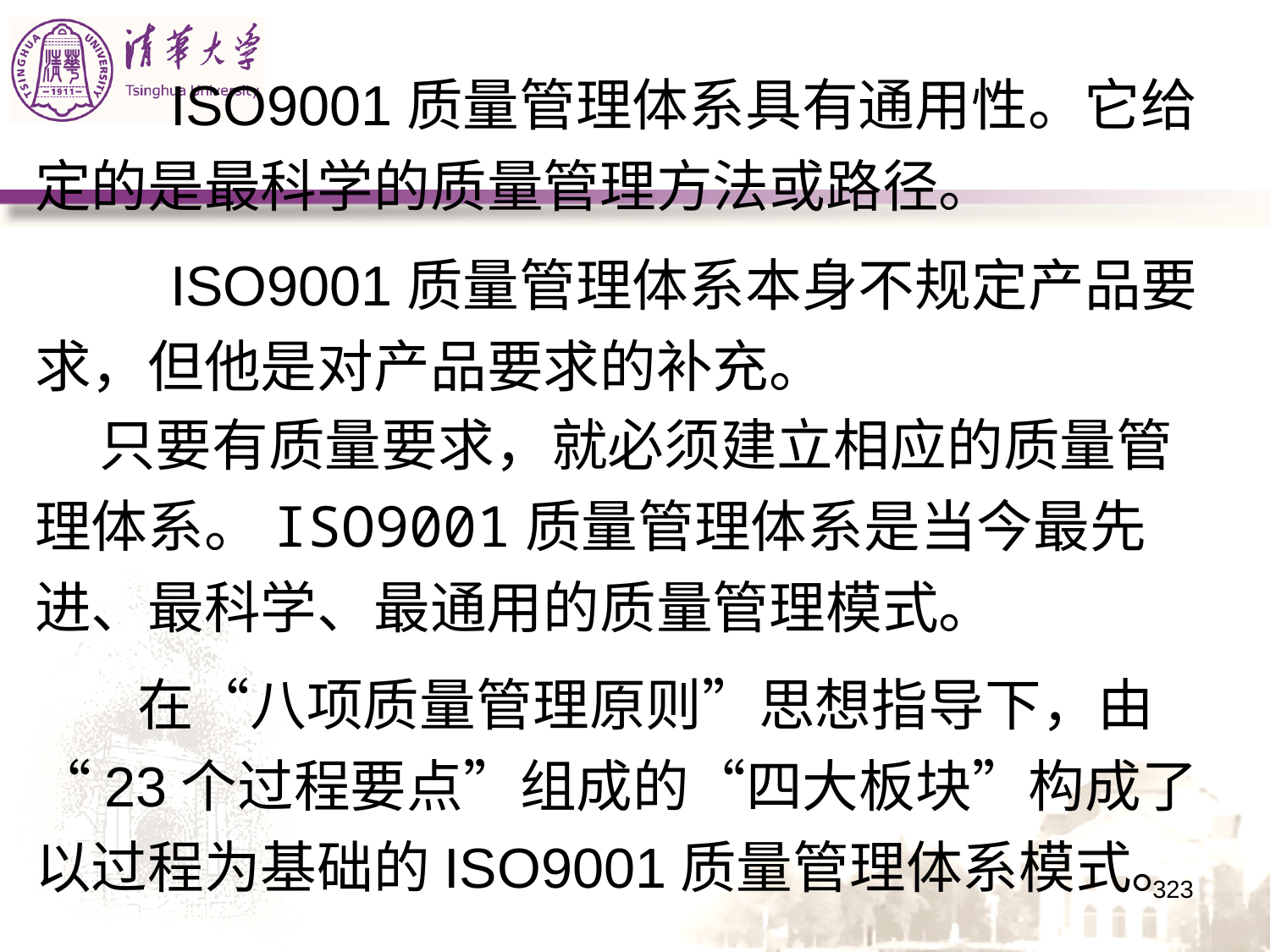

ISO9001质量管理体系具有通用性。它给定的是最科学的质量管理方法或路径。
    ISO9001质量管理体系本身不规定产品要求，但他是对产品要求的补充。
    只要有质量要求，就必须建立相应的质量管理体系。ISO9001质量管理体系是当今最先进、最科学、最通用的质量管理模式。
       在“八项质量管理原则”思想指导下，由“23个过程要点”组成的“四大板块”构成了以过程为基础的ISO9001质量管理体系模式。
323